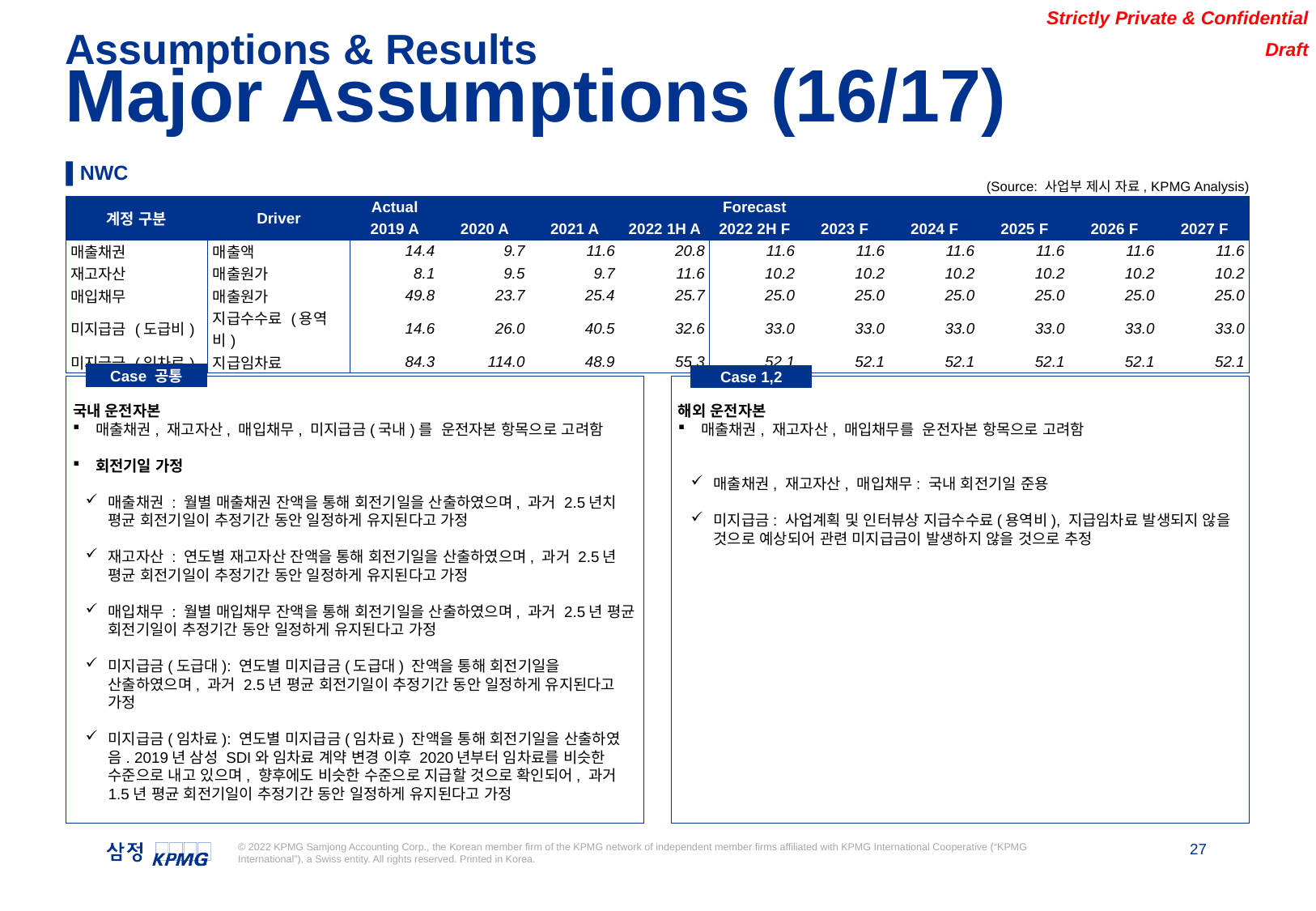

Assumptions & Results
Major Assumptions (16/17)
▌NWC
(Source: 사업부 제시 자료, KPMG Analysis)
| 계정 구분 | Driver | Actual |  |  |  | Forecast |  |  |  |  |  |
| --- | --- | --- | --- | --- | --- | --- | --- | --- | --- | --- | --- |
|  |  | 2019 A | 2020 A | 2021 A | 2022 1H A | 2022 2H F | 2023 F | 2024 F | 2025 F | 2026 F | 2027 F |
| 매출채권 | 매출액 | 14.4 | 9.7 | 11.6 | 20.8 | 11.6 | 11.6 | 11.6 | 11.6 | 11.6 | 11.6 |
| 재고자산 | 매출원가 | 8.1 | 9.5 | 9.7 | 11.6 | 10.2 | 10.2 | 10.2 | 10.2 | 10.2 | 10.2 |
| 매입채무 | 매출원가 | 49.8 | 23.7 | 25.4 | 25.7 | 25.0 | 25.0 | 25.0 | 25.0 | 25.0 | 25.0 |
| 미지급금 (도급비) | 지급수수료 (용역비) | 14.6 | 26.0 | 40.5 | 32.6 | 33.0 | 33.0 | 33.0 | 33.0 | 33.0 | 33.0 |
| 미지급금 (임차료) | 지급임차료 | 84.3 | 114.0 | 48.9 | 55.3 | 52.1 | 52.1 | 52.1 | 52.1 | 52.1 | 52.1 |
Case 공통
Case 1,2
Dd
국내 운전자본
매출채권, 재고자산, 매입채무, 미지급금(국내)를  운전자본 항목으로 고려함

회전기일 가정

매출채권 : 월별 매출채권 잔액을 통해 회전기일을 산출하였으며, 과거 2.5년치 평균 회전기일이 추정기간 동안 일정하게 유지된다고 가정

재고자산 : 연도별 재고자산 잔액을 통해 회전기일을 산출하였으며, 과거 2.5년 평균 회전기일이 추정기간 동안 일정하게 유지된다고 가정

매입채무 : 월별 매입채무 잔액을 통해 회전기일을 산출하였으며, 과거 2.5년 평균 회전기일이 추정기간 동안 일정하게 유지된다고 가정

미지급금(도급대): 연도별 미지급금(도급대) 잔액을 통해 회전기일을 산출하였으며, 과거 2.5년 평균 회전기일이 추정기간 동안 일정하게 유지된다고 가정

미지급금(임차료): 연도별 미지급금(임차료) 잔액을 통해 회전기일을 산출하였음. 2019년 삼성 SDI와 임차료 계약 변경 이후 2020년부터 임차료를 비슷한 수준으로 내고 있으며, 향후에도 비슷한 수준으로 지급할 것으로 확인되어, 과거 1.5년 평균 회전기일이 추정기간 동안 일정하게 유지된다고 가정

Dd
해외 운전자본
매출채권, 재고자산, 매입채무를  운전자본 항목으로 고려함

매출채권, 재고자산, 매입채무: 국내 회전기일 준용

미지급금: 사업계획 및 인터뷰상 지급수수료(용역비), 지급임차료 발생되지 않을 것으로 예상되어 관련 미지급금이 발생하지 않을 것으로 추정